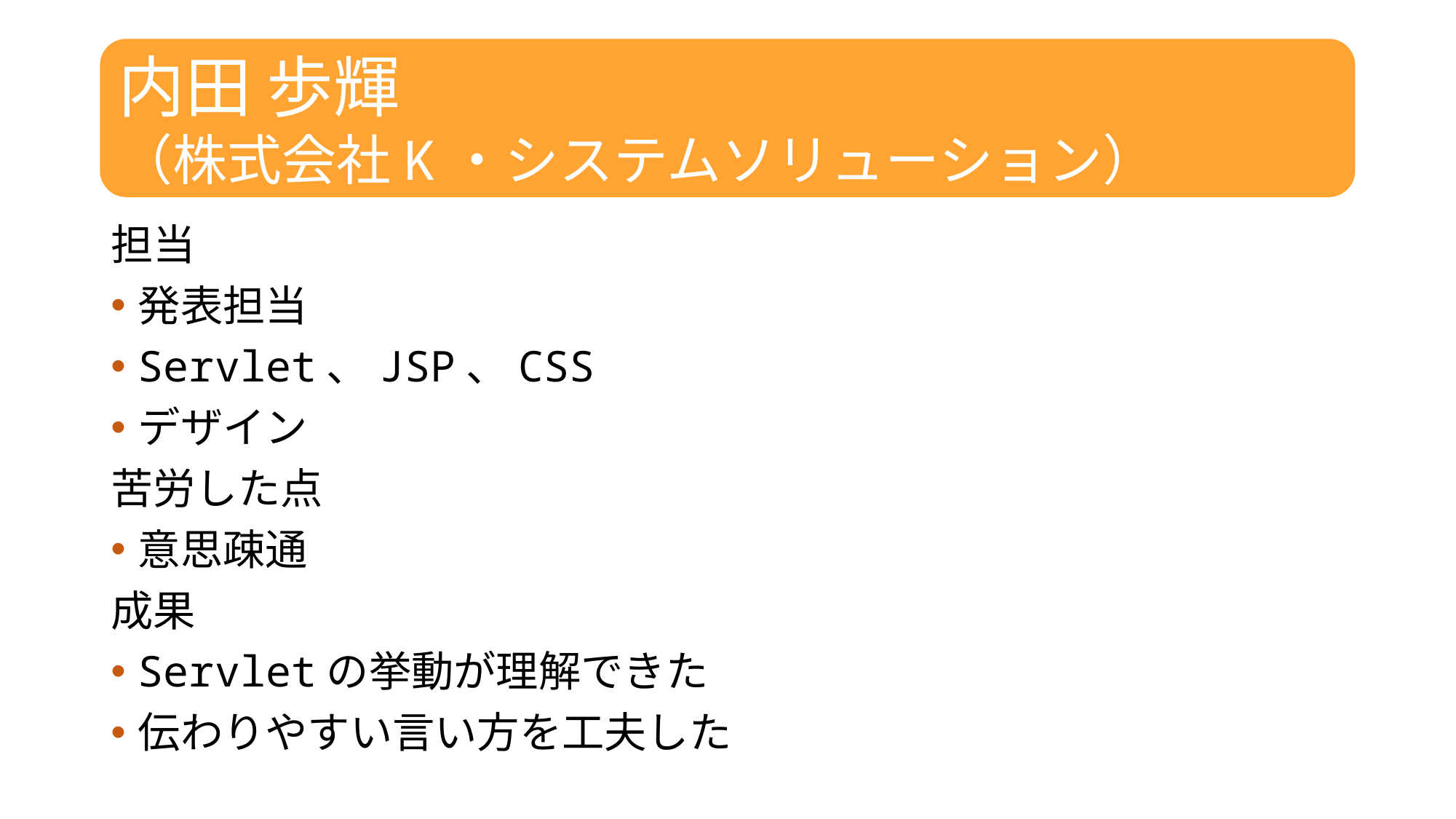

内田 歩輝
（株式会社K・システムソリューション）
担当
発表担当
Servlet、JSP、CSS
デザイン
苦労した点
意思疎通
成果
Servletの挙動が理解できた
伝わりやすい言い方を工夫した